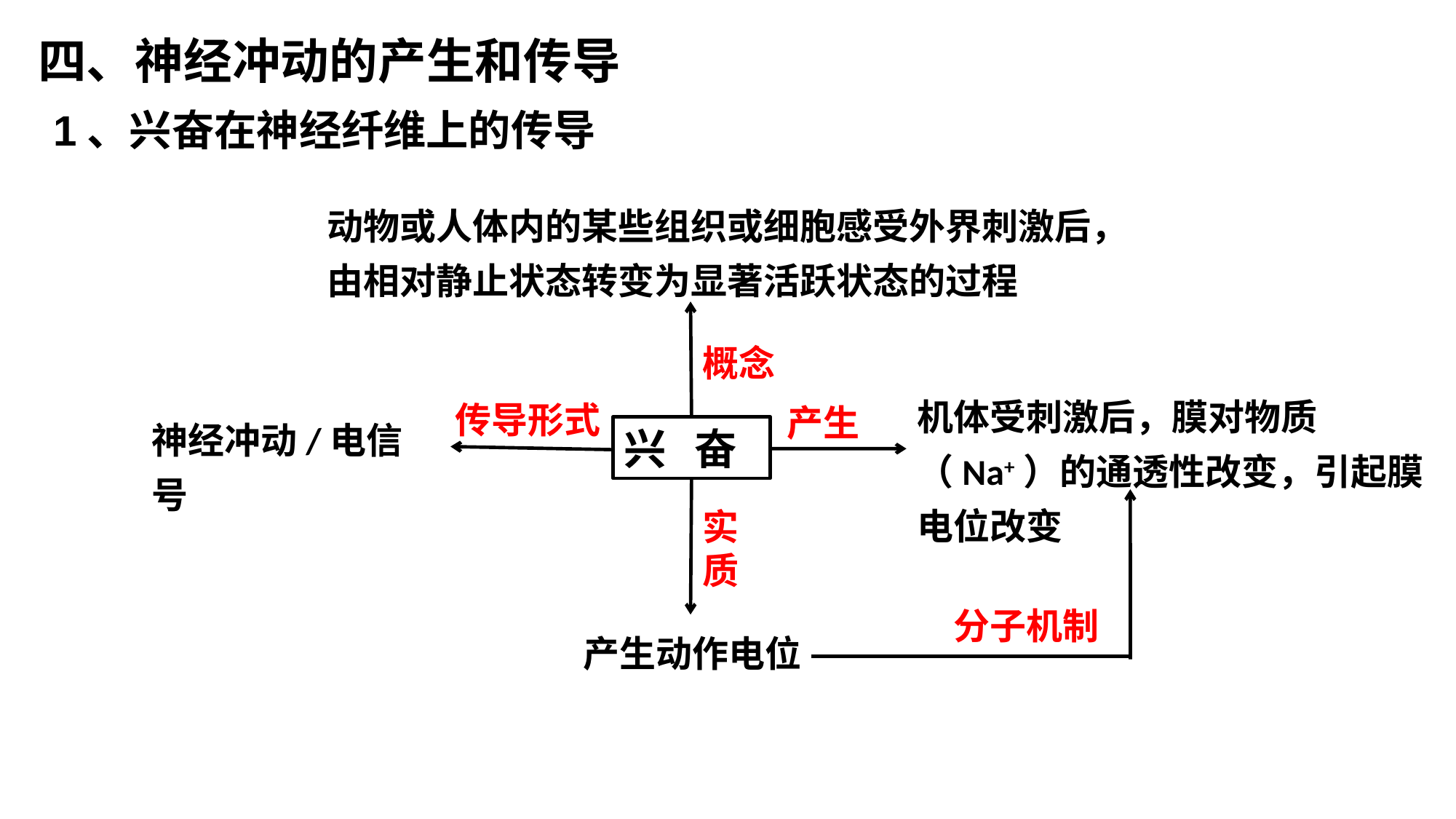

四、神经冲动的产生和传导
1、兴奋在神经纤维上的传导
动物或人体内的某些组织或细胞感受外界刺激后，由相对静止状态转变为显著活跃状态的过程
概念
传导形式
产生
实质
机体受刺激后，膜对物质（Na+）的通透性改变，引起膜电位改变
神经冲动/电信号
兴   奋
分子机制
产生动作电位